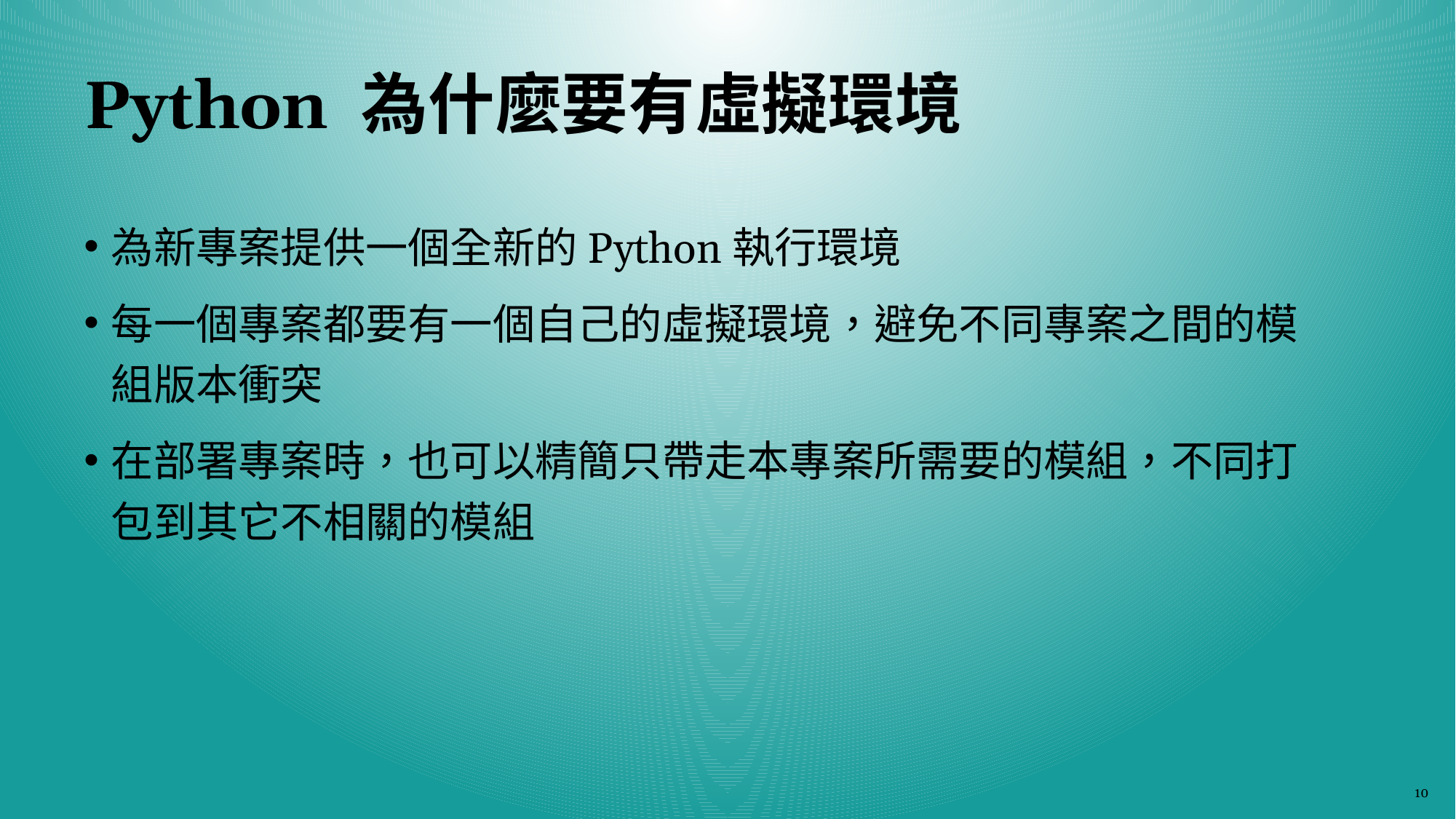

# Python 為什麼要有虛擬環境
為新專案提供一個全新的Python執行環境
每一個專案都要有一個自己的虛擬環境，避免不同專案之間的模組版本衝突
在部署專案時，也可以精簡只帶走本專案所需要的模組，不同打包到其它不相關的模組
10